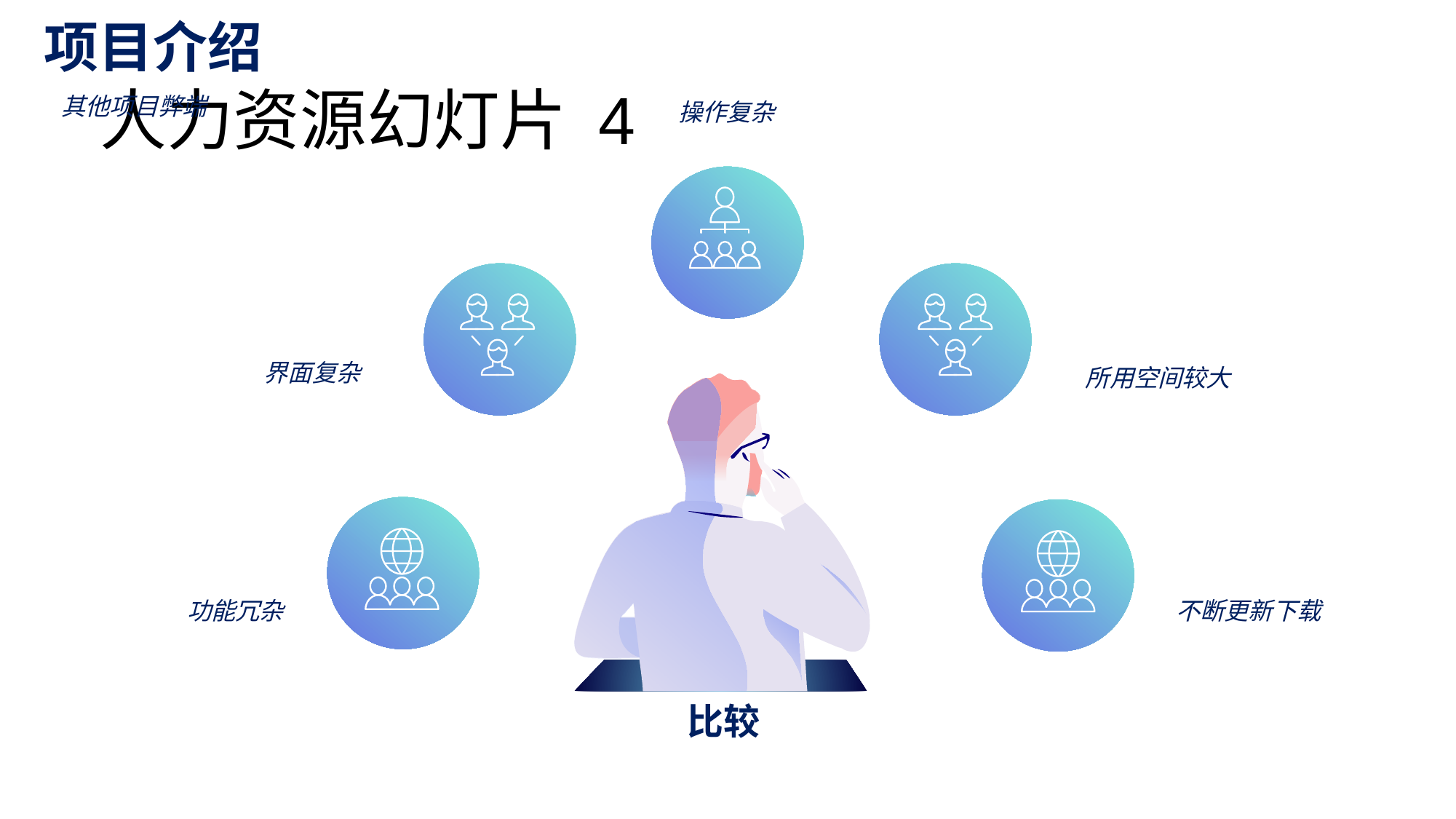

项目介绍
# 人力资源幻灯片 4

操作复杂
其他项目弊端

界面复杂

所用空间较大

功能冗杂

不断更新下载

比较